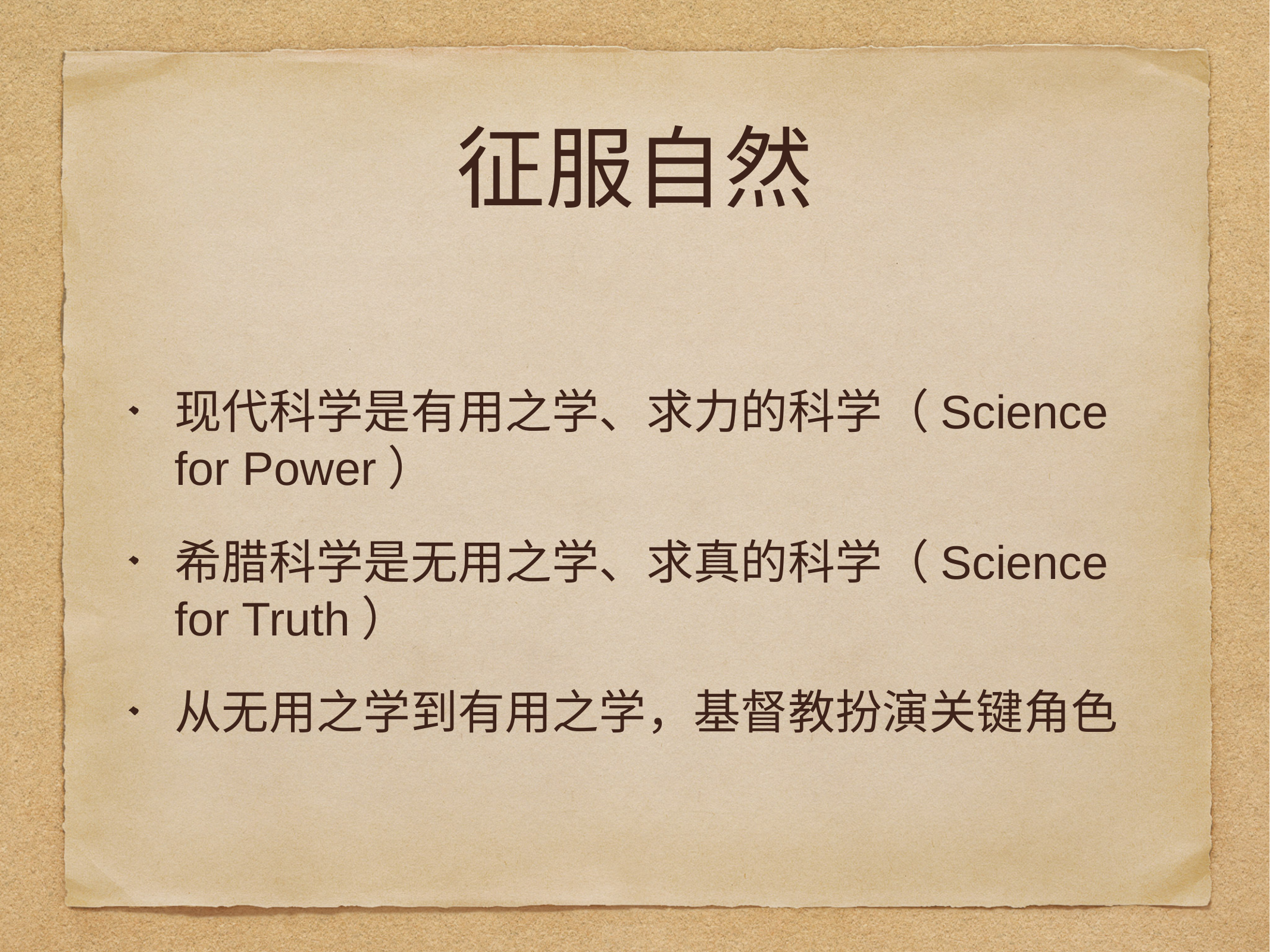

# 征服自然
现代科学是有用之学、求力的科学（Science for Power）
希腊科学是无用之学、求真的科学（Science for Truth）
从无用之学到有用之学，基督教扮演关键角色